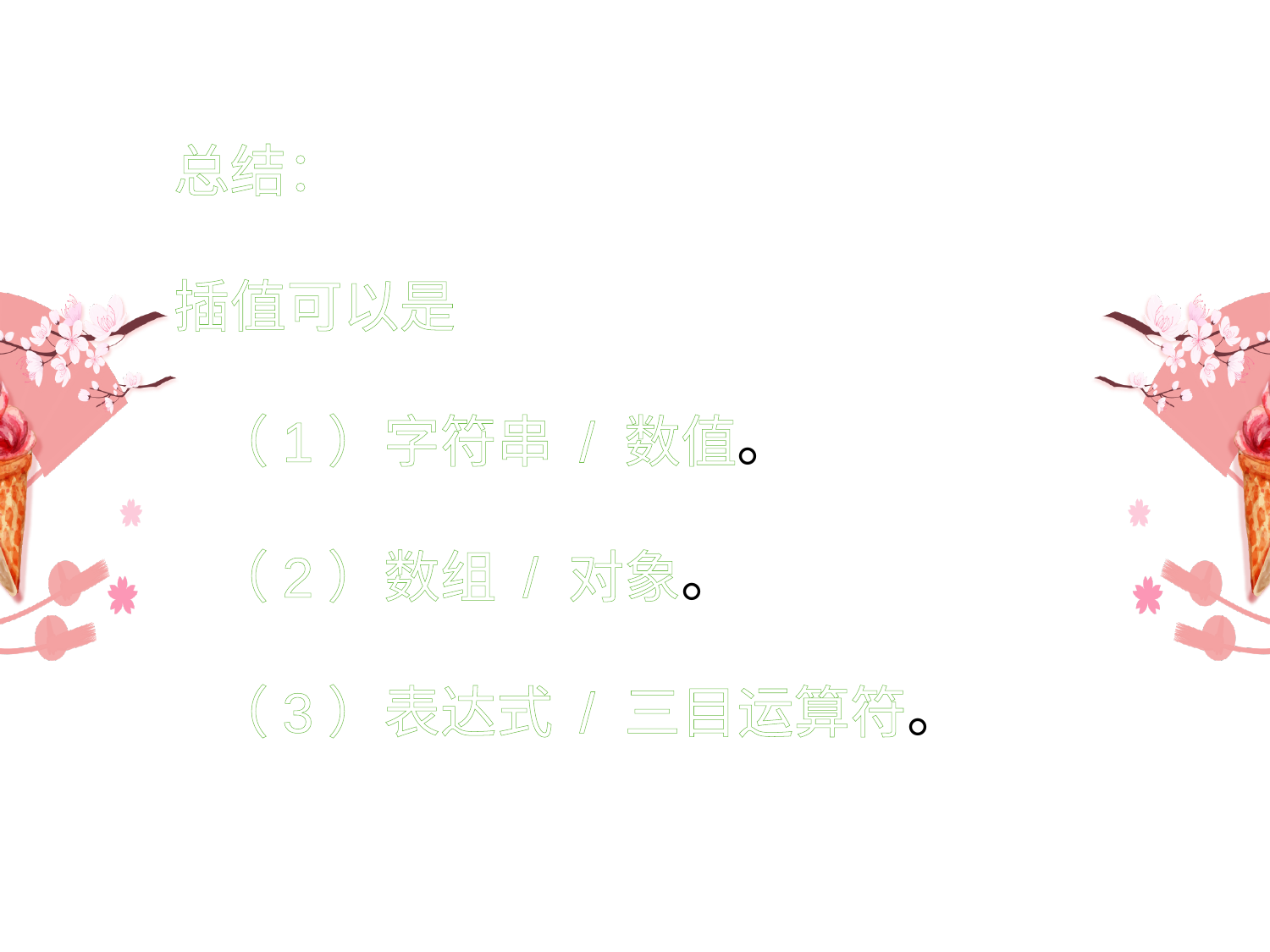

总结：

插值可以是

  （1）字符串 / 数值。

  （2）数组 / 对象。

  （3）表达式 / 三目运算符。